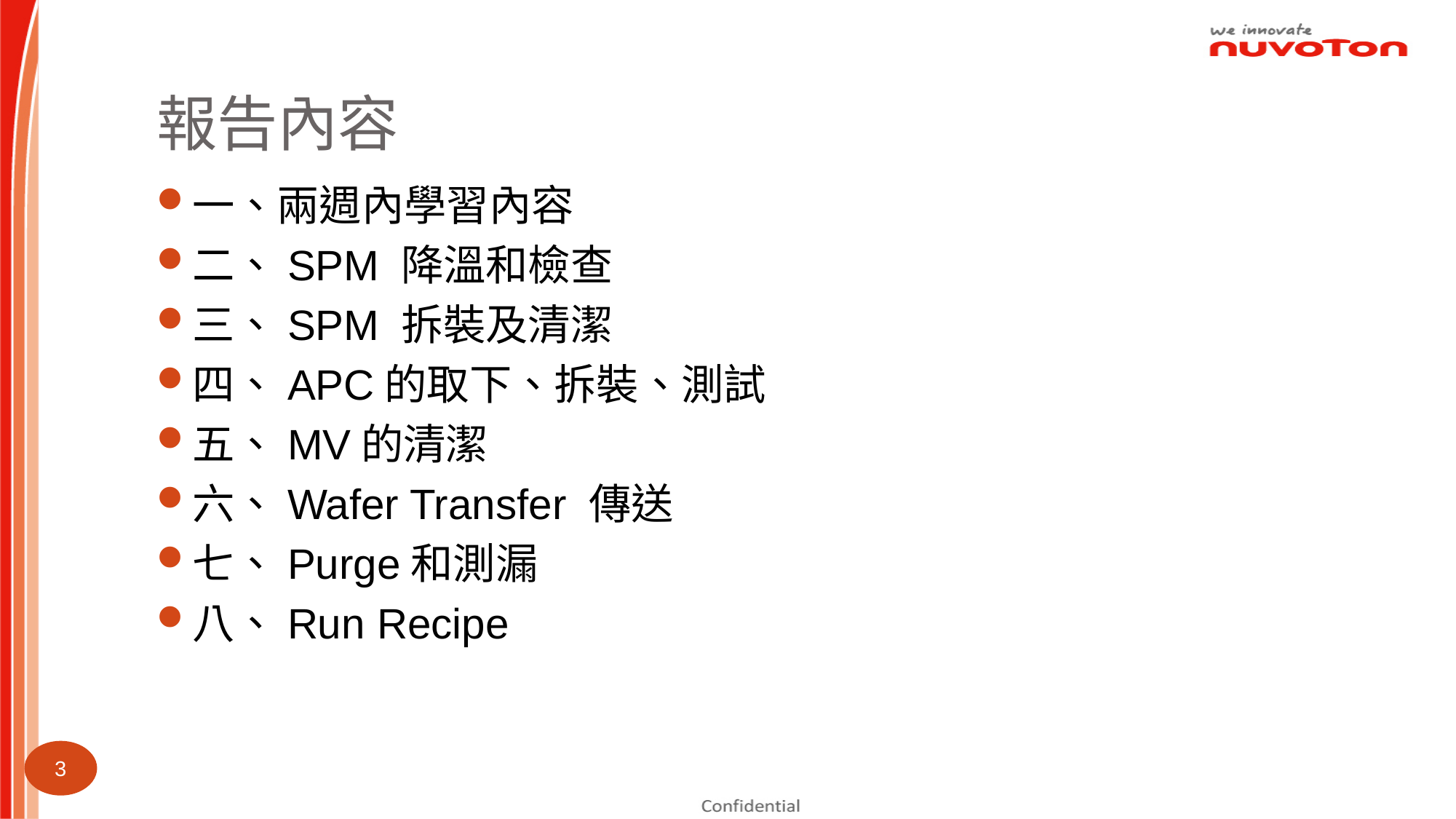

# 報告內容
一、兩週內學習內容
二、SPM 降溫和檢查
三、SPM 拆裝及清潔
四、APC的取下、拆裝、測試
五、MV的清潔
六、Wafer Transfer 傳送
七、Purge和測漏
八、Run Recipe

3